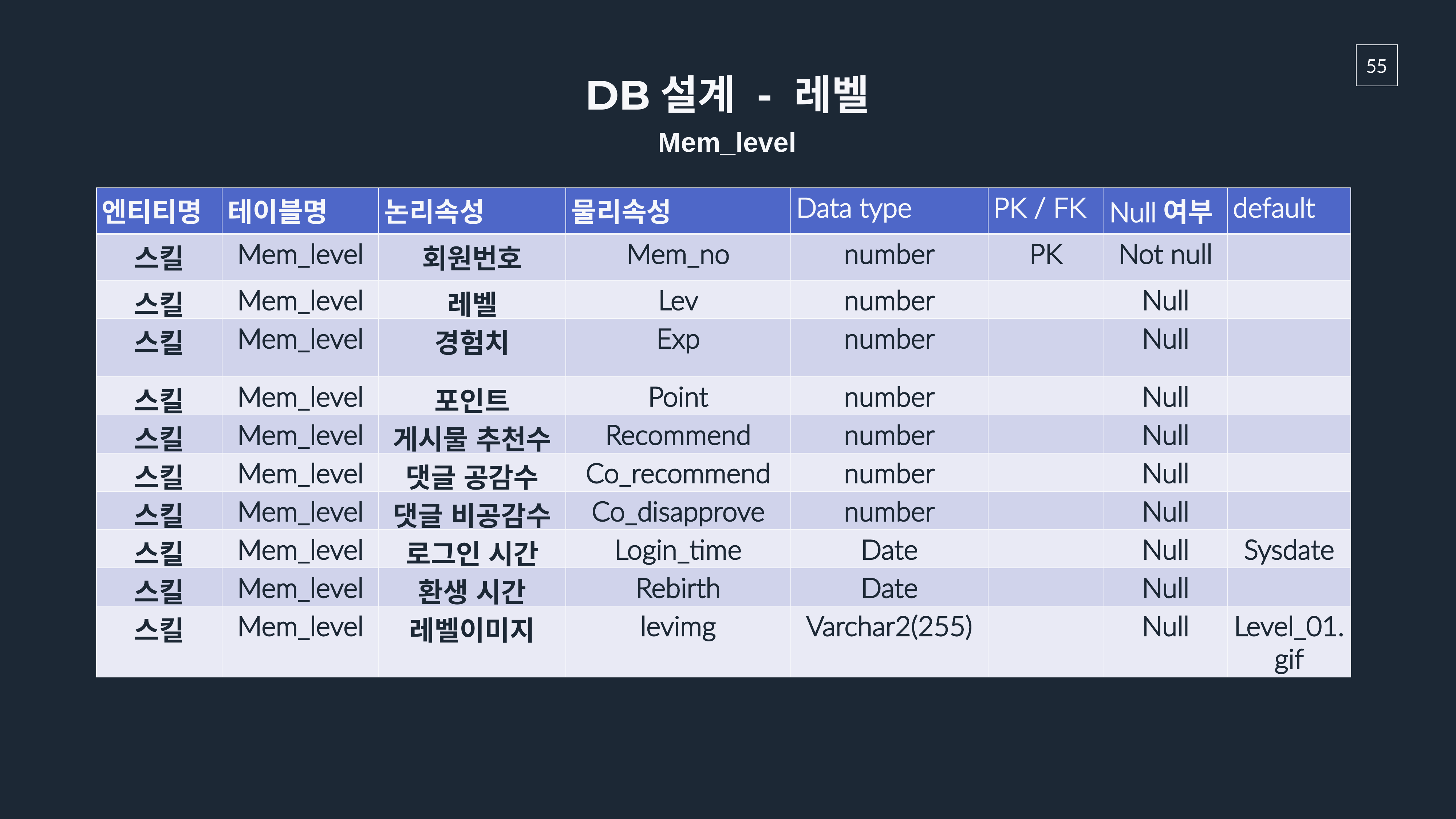

DB설계 - 레벨
Mem_level
| 엔티티명 | 테이블명 | 논리속성 | 물리속성 | Data type | PK / FK | Null여부 | default |
| --- | --- | --- | --- | --- | --- | --- | --- |
| 스킬 | Mem\_level | 회원번호 | Mem\_no | number | PK | Not null |  |
| 스킬 | Mem\_level | 레벨 | Lev | number |  | Null |  |
| 스킬 | Mem\_level | 경험치 | Exp | number |  | Null |  |
| 스킬 | Mem\_level | 포인트 | Point | number |  | Null |  |
| 스킬 | Mem\_level | 게시물 추천수 | Recommend | number |  | Null |  |
| 스킬 | Mem\_level | 댓글 공감수 | Co\_recommend | number |  | Null |  |
| 스킬 | Mem\_level | 댓글 비공감수 | Co\_disapprove | number |  | Null |  |
| 스킬 | Mem\_level | 로그인 시간 | Login\_time | Date |  | Null | Sysdate |
| 스킬 | Mem\_level | 환생 시간 | Rebirth | Date |  | Null |  |
| 스킬 | Mem\_level | 레벨이미지 | levimg | Varchar2(255) |  | Null | Level\_01.gif |